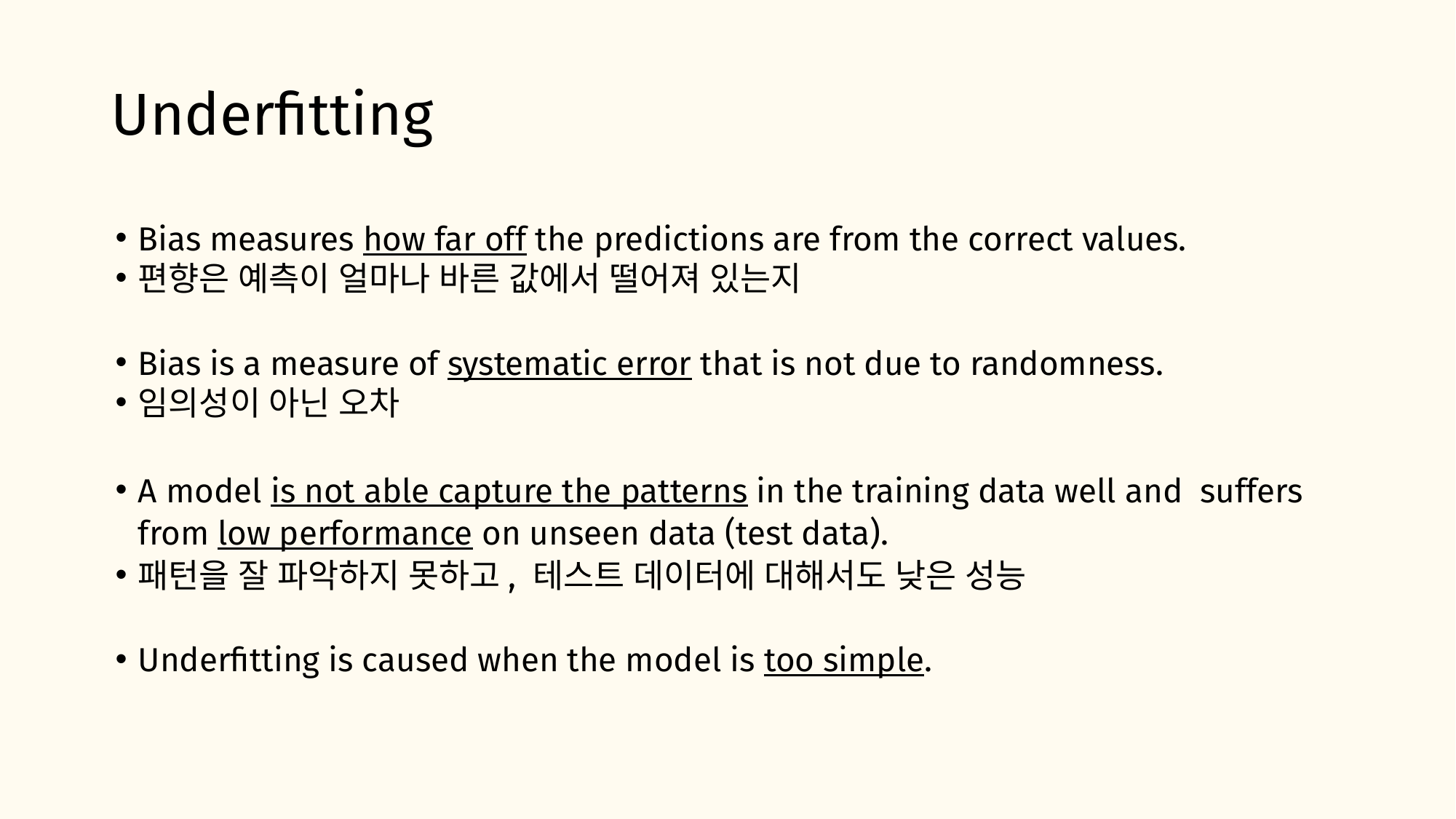

# Underfitting
Bias measures how far off the predictions are from the correct values.
편향은 예측이 얼마나 바른 값에서 떨어져 있는지

Bias is a measure of systematic error that is not due to randomness.
임의성이 아닌 오차

A model is not able capture the patterns in the training data well and  suffers from low performance on unseen data (test data).
패턴을 잘 파악하지 못하고, 테스트 데이터에 대해서도 낮은 성능

Underfitting is caused when the model is too simple.